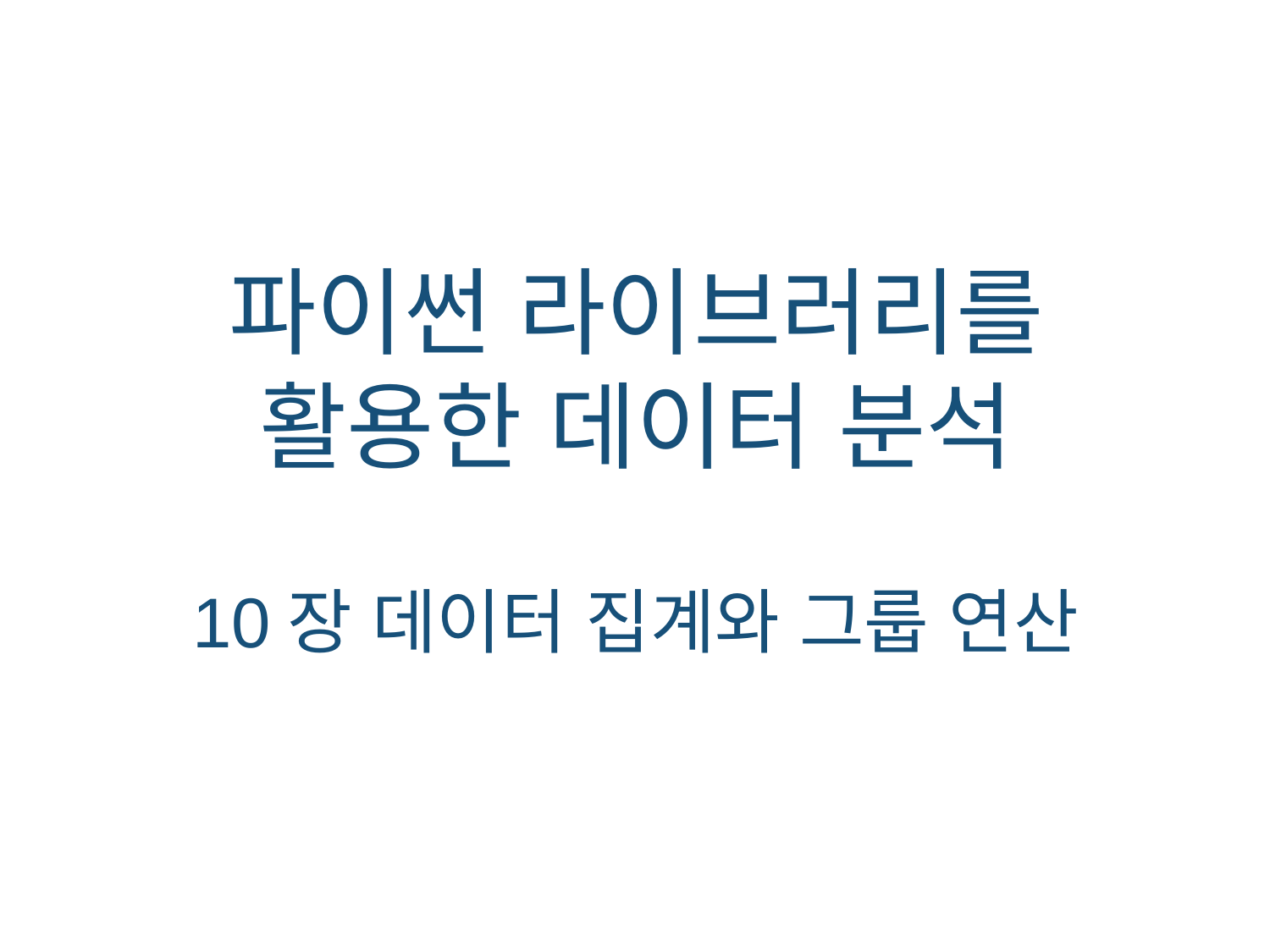

파이썬 라이브러리를
활용한 데이터 분석
10장 데이터 집계와 그룹 연산